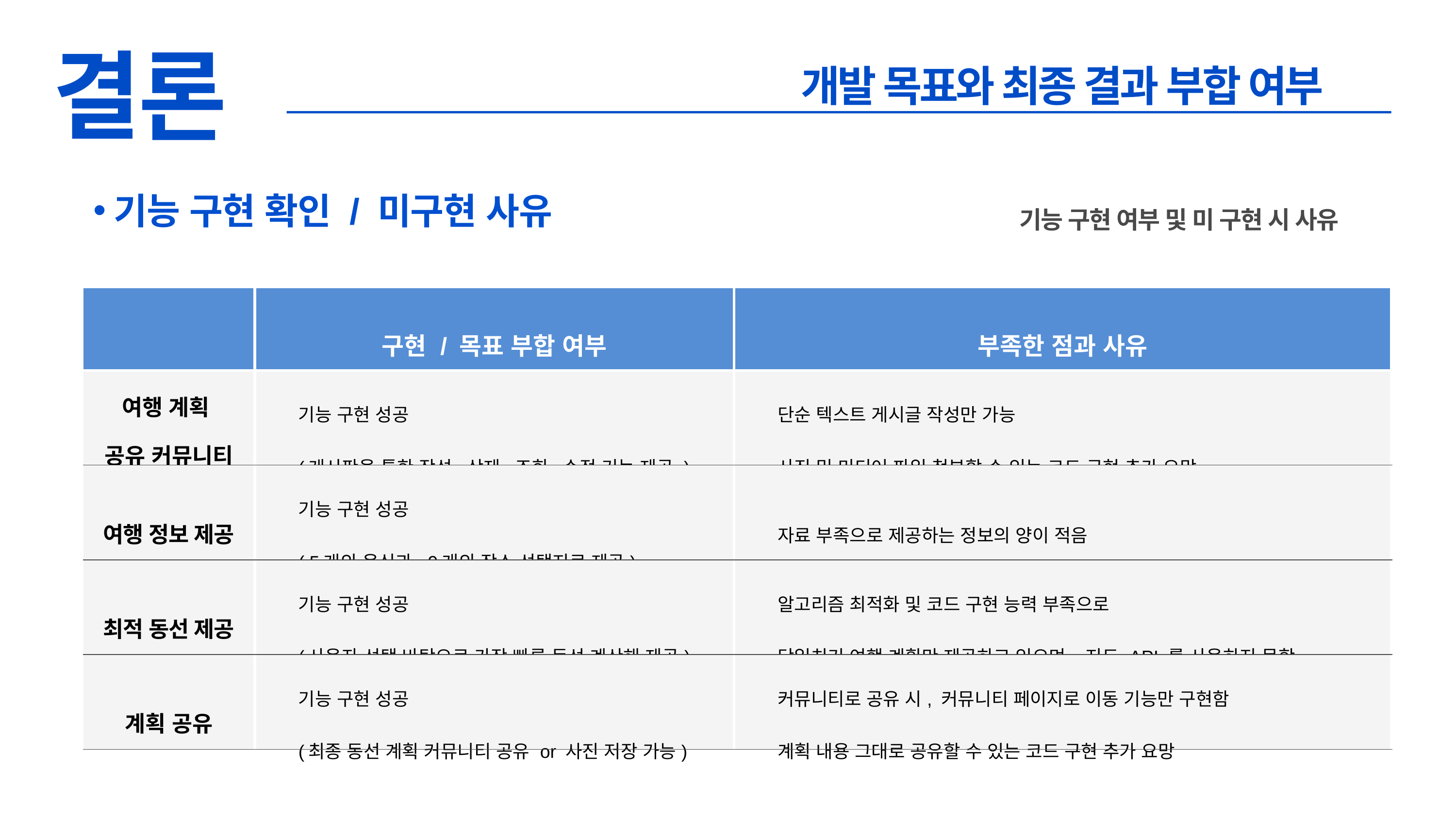

개발 목표와 최종 결과 부합 여부
결론

기능 구현 확인 / 미구현 사유
기능 구현 여부 및 미 구현 시 사유
|  | 구현 / 목표 부합 여부 | 부족한 점과 사유 |
| --- | --- | --- |
| 여행 계획 공유 커뮤니티 | 기능 구현 성공 (게시판을 통한 작성,삭제,조회,수정 기능 제공 ) | 단순 텍스트 게시글 작성만 가능 사진 및 미디어 파일 첨부할 수 있는 코드 구현 추가 요망 |
| 여행 정보 제공 | 기능 구현 성공 ( 5개의 음식과, 9개의 장소 선택지로 제공) | 자료 부족으로 제공하는 정보의 양이 적음 |
| 최적 동선 제공 | 기능 구현 성공 (사용자 선택 바탕으로 가장 빠른 동선 계산해 제공) | 알고리즘 최적화 및 코드 구현 능력 부족으로 당일치기 여행 계획만 제공하고 있으며, 지도 API 를 사용하지 못함 |
| 계획 공유 | 기능 구현 성공 (최종 동선 계획 커뮤니티 공유 or 사진 저장 가능) | 커뮤니티로 공유 시, 커뮤니티 페이지로 이동 기능만 구현함 계획 내용 그대로 공유할 수 있는 코드 구현 추가 요망 |